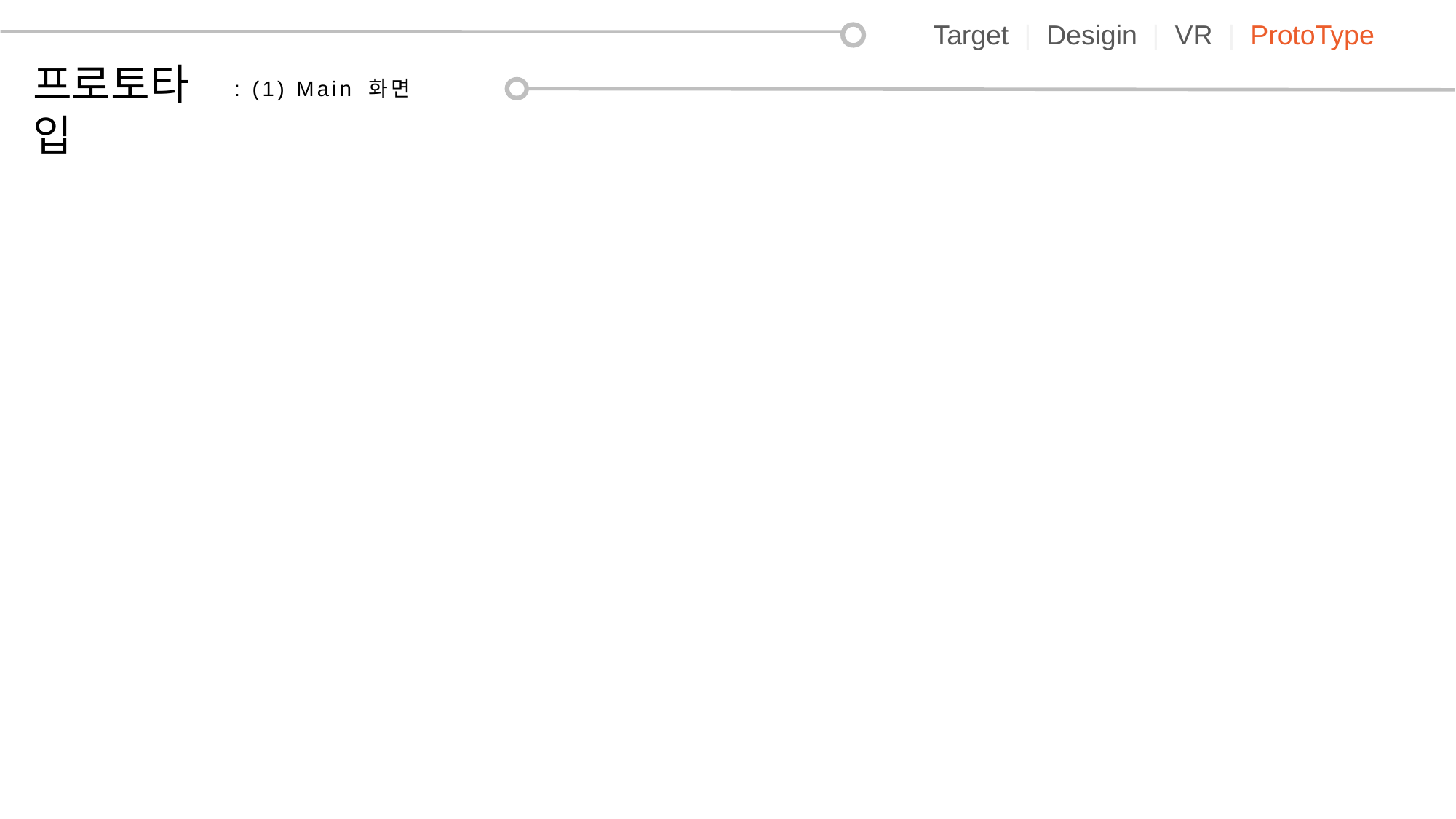

Target  |  Desigin  |  VR  |  ProtoType

프로토타입
: (1) Main 화면